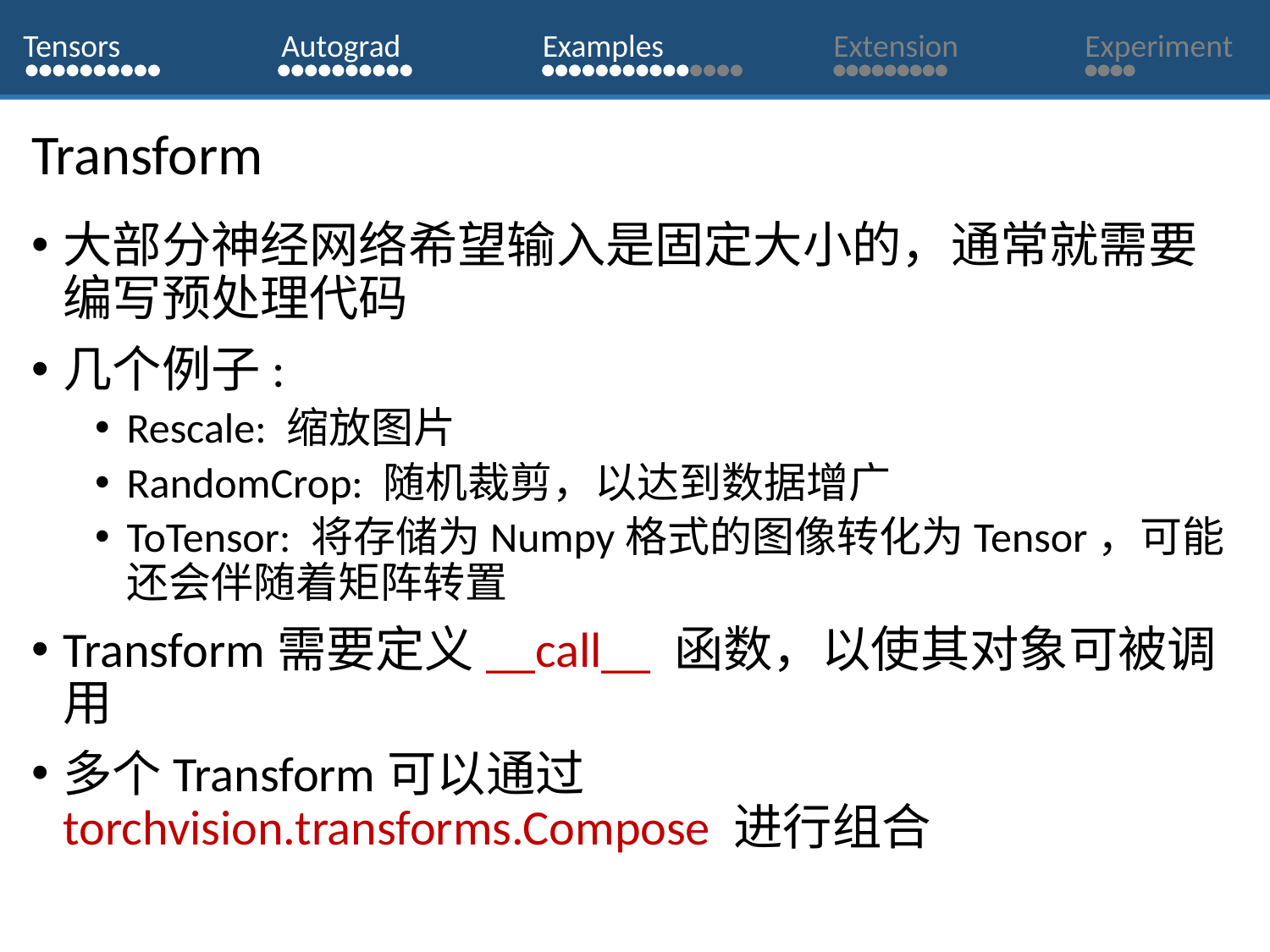

Tensors
Autograd
Examples
Extension
Experiment

# Transform
大部分神经网络希望输入是固定大小的，通常就需要编写预处理代码
几个例子:
Rescale: 缩放图片
RandomCrop: 随机裁剪，以达到数据增广
ToTensor: 将存储为Numpy格式的图像转化为Tensor，可能还会伴随着矩阵转置
Transform需要定义__call__ 函数，以使其对象可被调用
多个Transform可以通过torchvision.transforms.Compose 进行组合